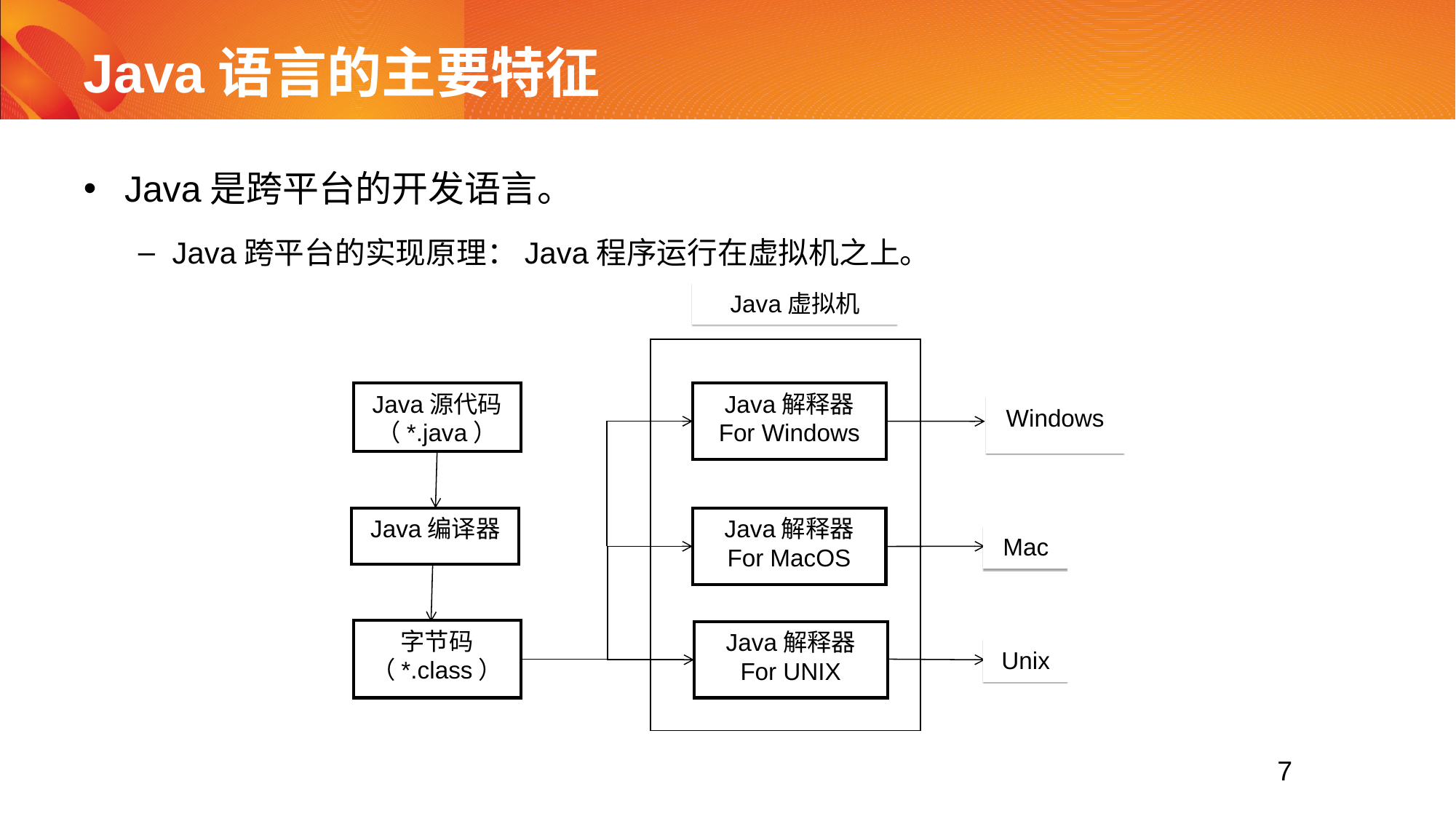

# Java语言的主要特征
Java是跨平台的开发语言。
Java跨平台的实现原理：Java程序运行在虚拟机之上。

Java虚拟机

Java源代码（*.java）
Java解释器
For Windows
Windows
Java编译器
Java解释器
For MacOS
Mac
字节码
（*.class）
Java解释器
For UNIX
Unix